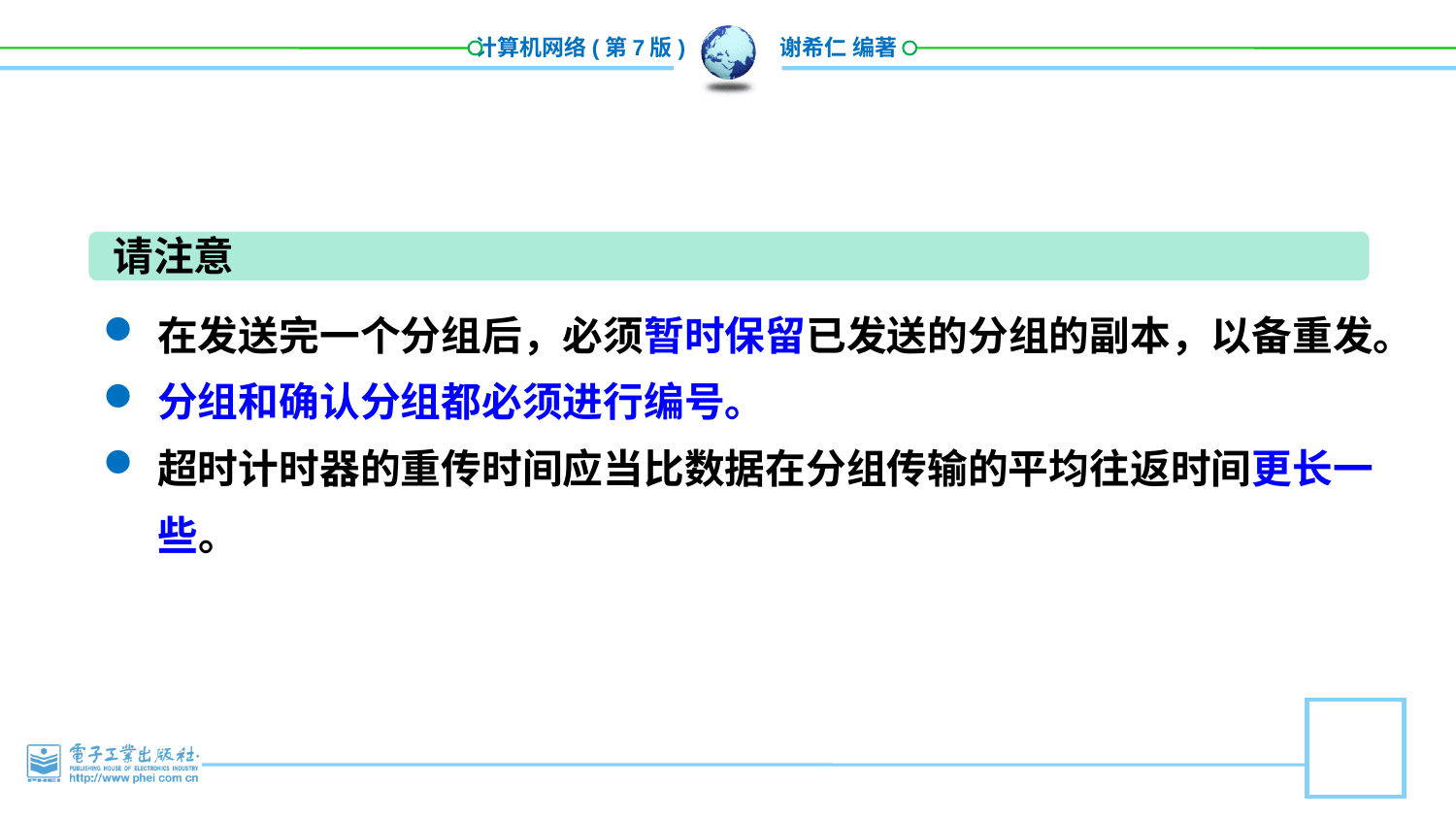

请注意

在发送完一个分组后，必须暂时保留已发送的分组的副本，以备重发。
分组和确认分组都必须进行编号。
超时计时器的重传时间应当比数据在分组传输的平均往返时间更长一些。